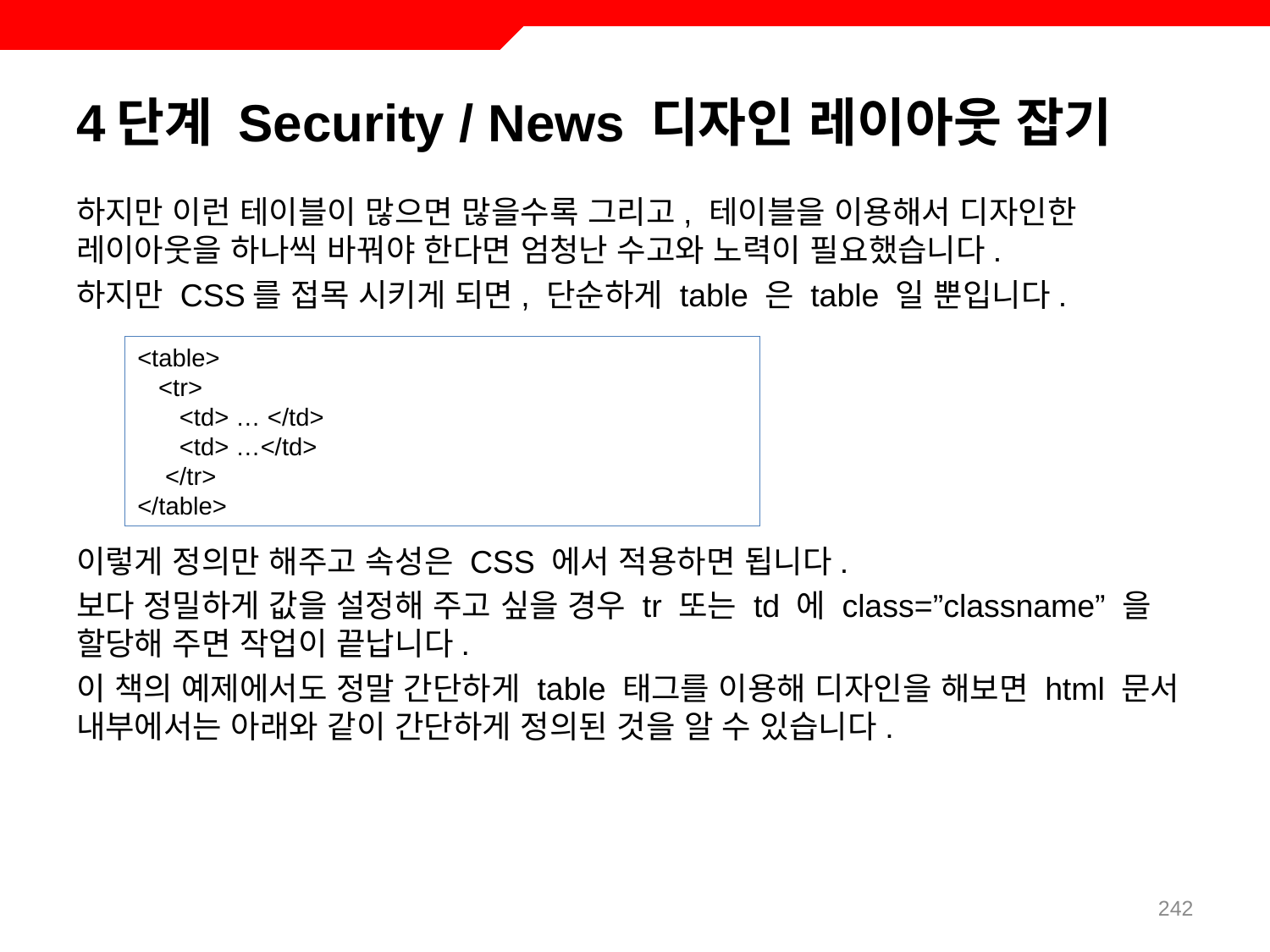

# 4단계 Security / News 디자인 레이아웃 잡기
하지만 이런 테이블이 많으면 많을수록 그리고, 테이블을 이용해서 디자인한 레이아웃을 하나씩 바꿔야 한다면 엄청난 수고와 노력이 필요했습니다.
하지만 CSS를 접목 시키게 되면, 단순하게 table 은 table 일 뿐입니다.

이렇게 정의만 해주고 속성은 CSS 에서 적용하면 됩니다.
보다 정밀하게 값을 설정해 주고 싶을 경우 tr 또는 td 에 class=”classname” 을 할당해 주면 작업이 끝납니다.
이 책의 예제에서도 정말 간단하게 table 태그를 이용해 디자인을 해보면 html 문서 내부에서는 아래와 같이 간단하게 정의된 것을 알 수 있습니다.

<table>
   <tr>
      <td> … </td>
      <td> …</td>
    </tr>
</table>
242